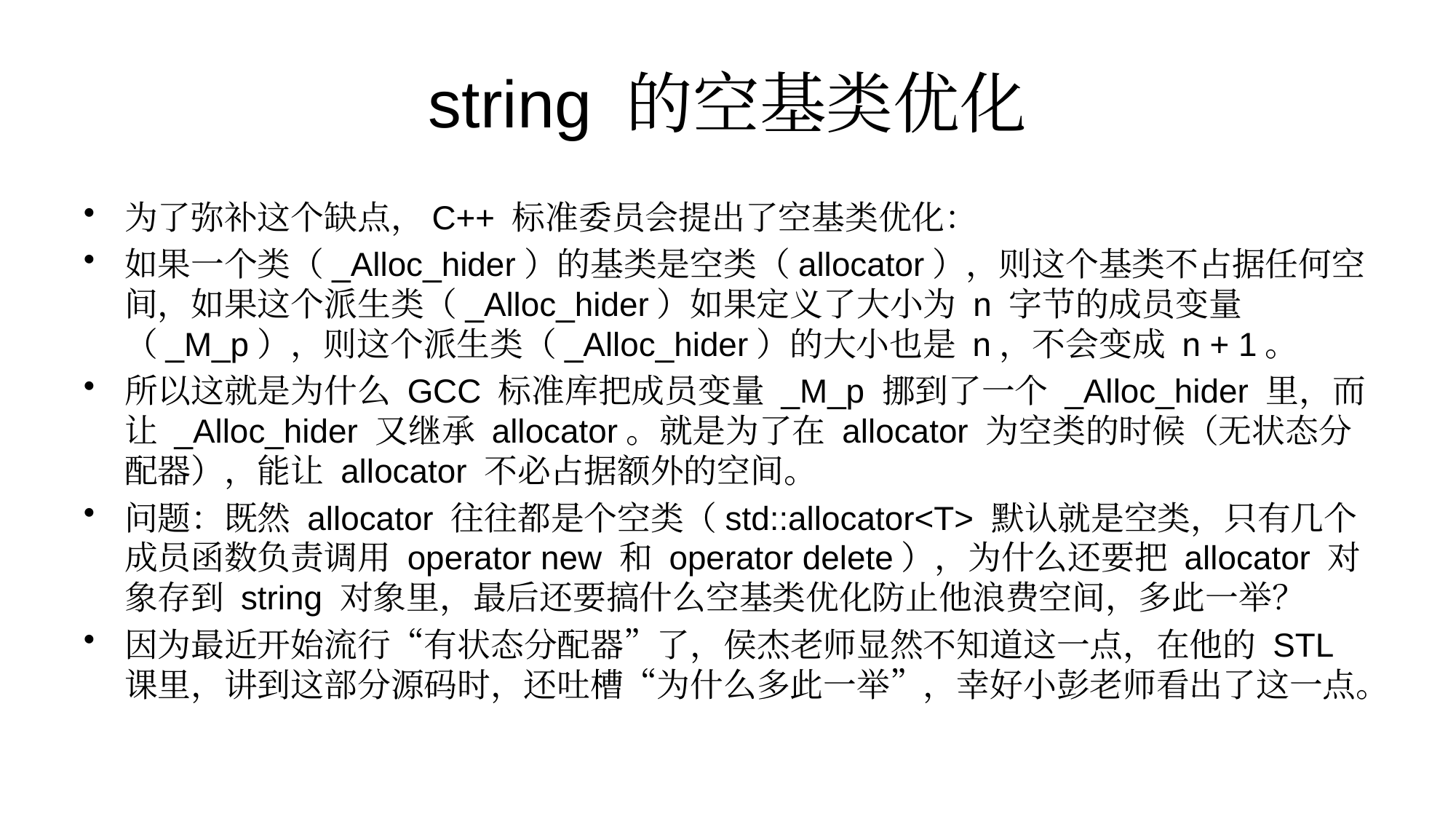

# string 的空基类优化
为了弥补这个缺点，C++ 标准委员会提出了空基类优化：
如果一个类（_Alloc_hider）的基类是空类（allocator），则这个基类不占据任何空间，如果这个派生类（_Alloc_hider）如果定义了大小为 n 字节的成员变量（_M_p），则这个派生类（_Alloc_hider）的大小也是 n，不会变成 n + 1。
所以这就是为什么 GCC 标准库把成员变量 _M_p 挪到了一个 _Alloc_hider 里，而让 _Alloc_hider 又继承 allocator。就是为了在 allocator 为空类的时候（无状态分配器），能让 allocator 不必占据额外的空间。
问题：既然 allocator 往往都是个空类（std::allocator<T> 默认就是空类，只有几个成员函数负责调用 operator new 和 operator delete），为什么还要把 allocator 对象存到 string 对象里，最后还要搞什么空基类优化防止他浪费空间，多此一举？
因为最近开始流行“有状态分配器”了，侯杰老师显然不知道这一点，在他的 STL 课里，讲到这部分源码时，还吐槽“为什么多此一举”，幸好小彭老师看出了这一点。